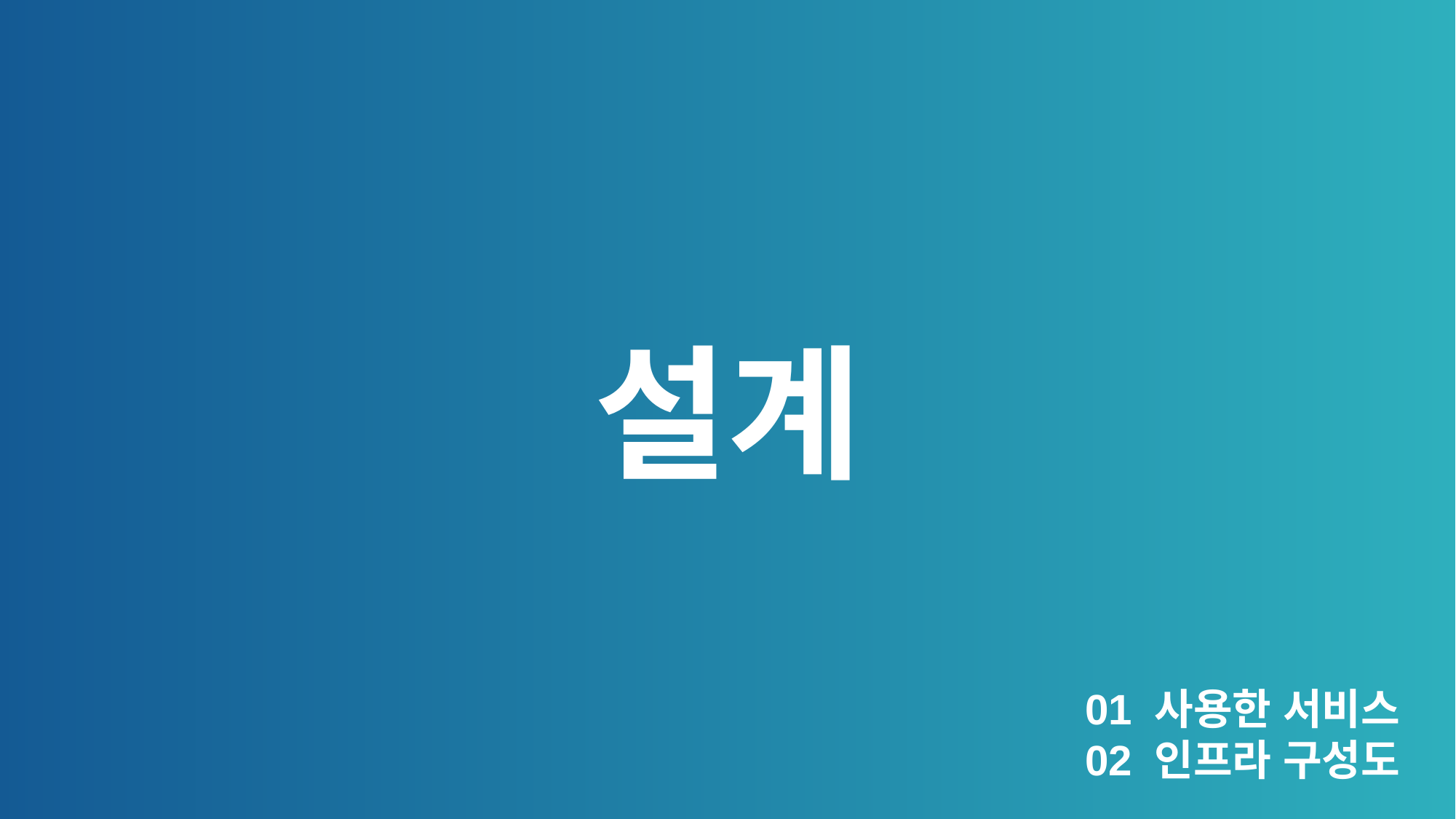

설계
01 사용한 서비스
02 인프라 구성도